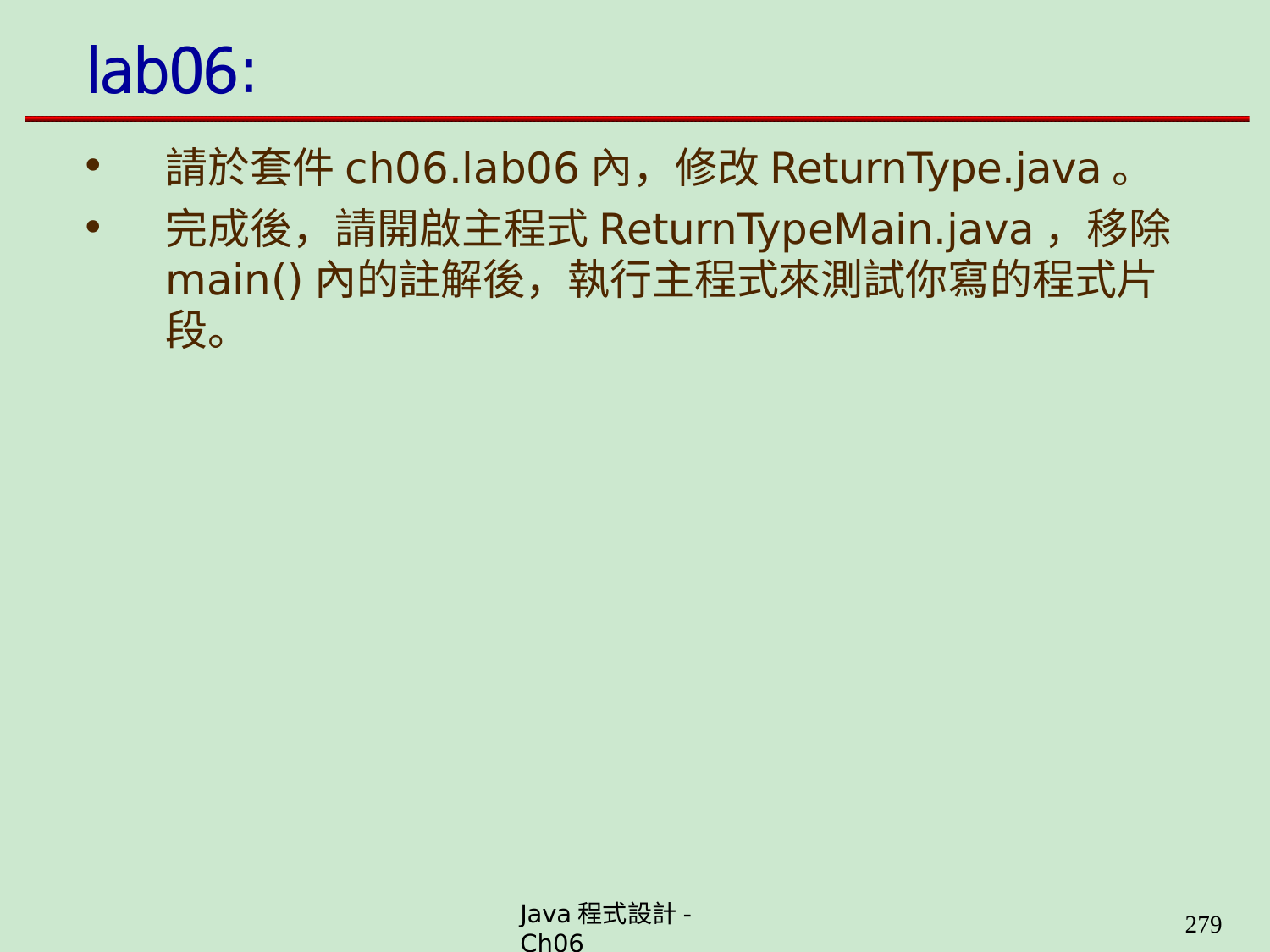

# lab06:
請於套件ch06.lab06內，修改ReturnType.java。
完成後，請開啟主程式ReturnTypeMain.java，移除
main()內的註解後，執行主程式來測試你寫的程式片段。
Java程式設計-Ch06
279